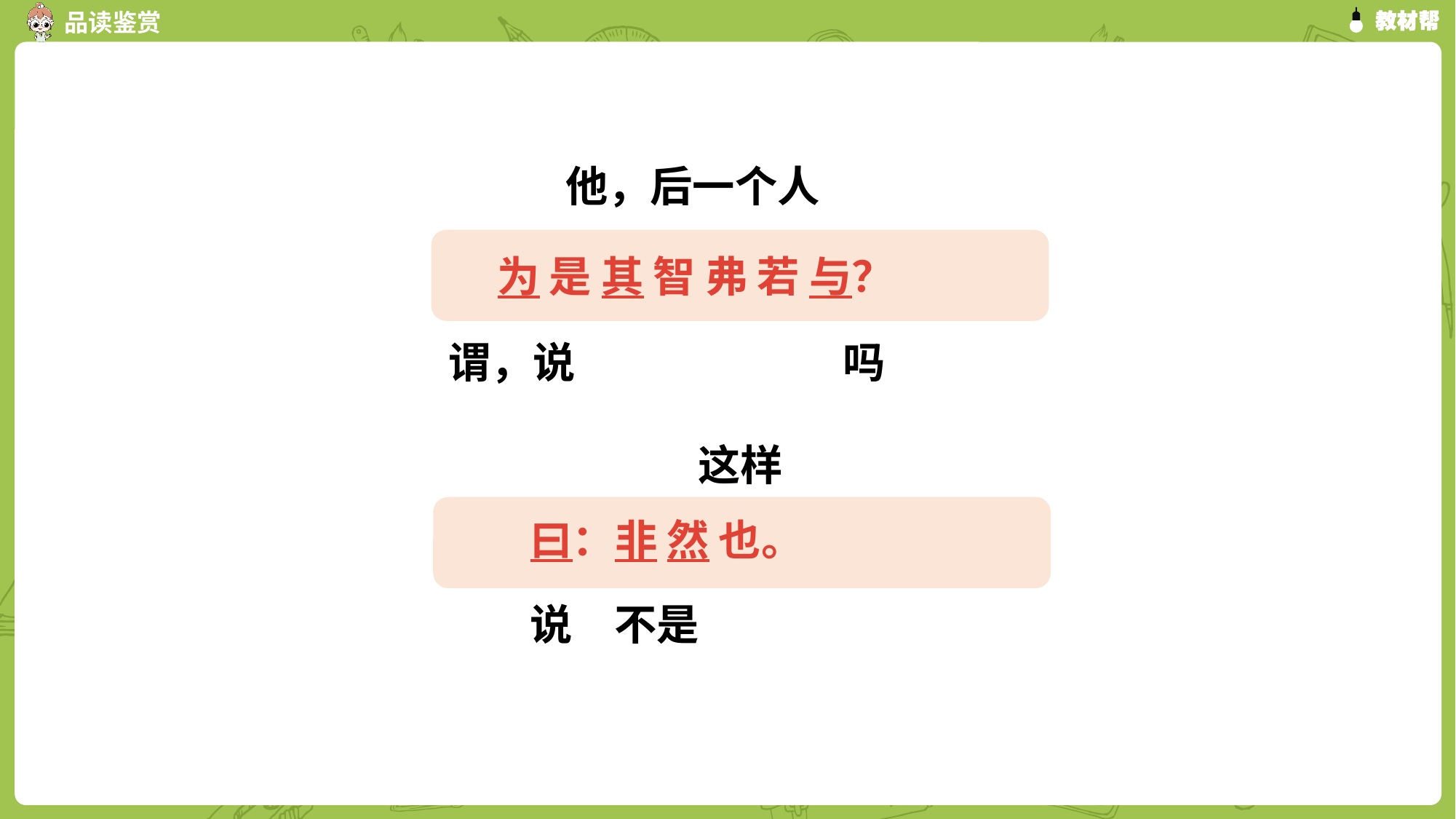

他，后一个人

    为 是 其 智 弗 若 与？
谓，说
吗
这样

曰：非 然 也。
说
不是